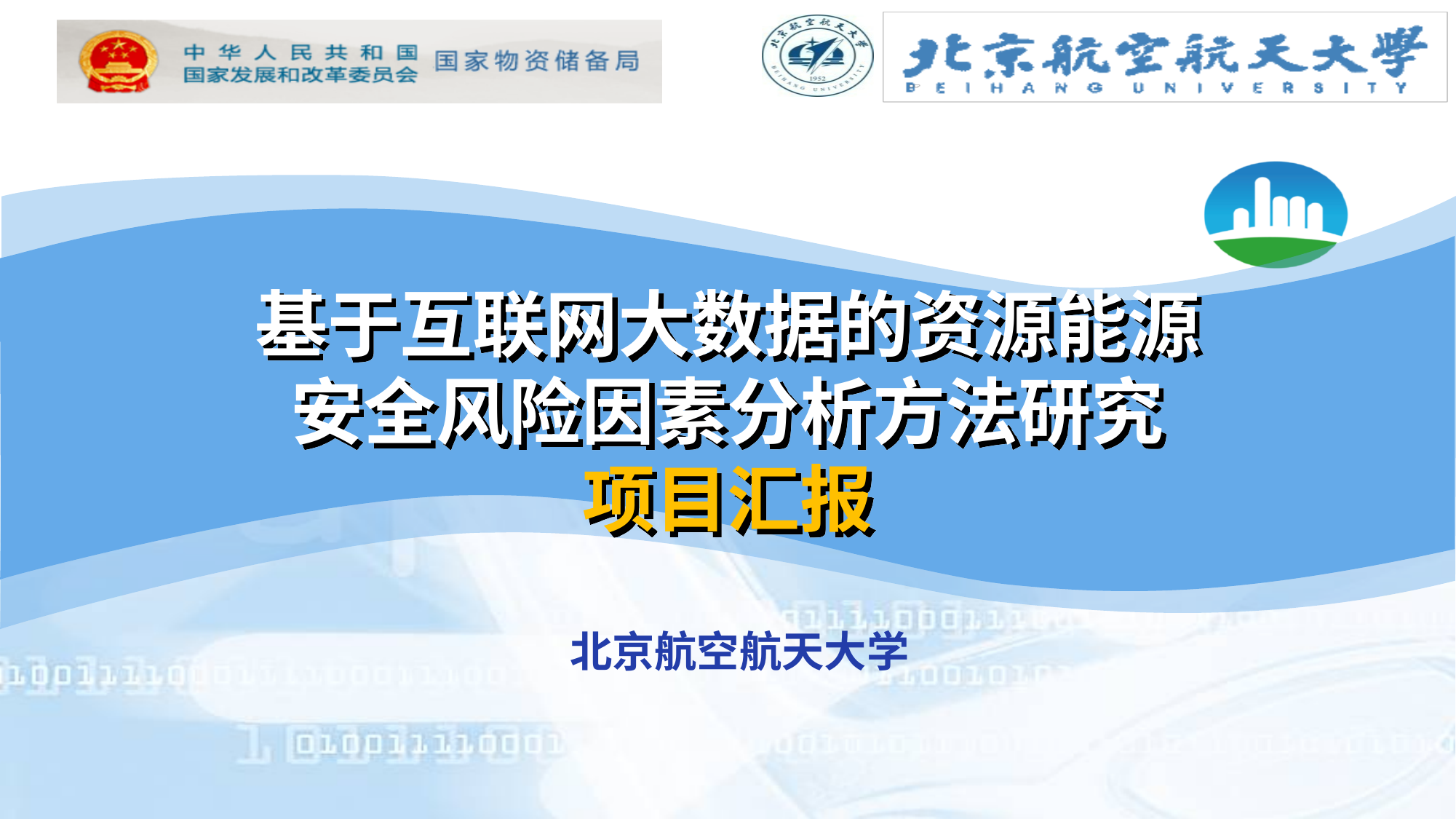

# 基于互联网大数据的资源能源 安全风险因素分析方法研究 项目汇报
北京航空航天大学